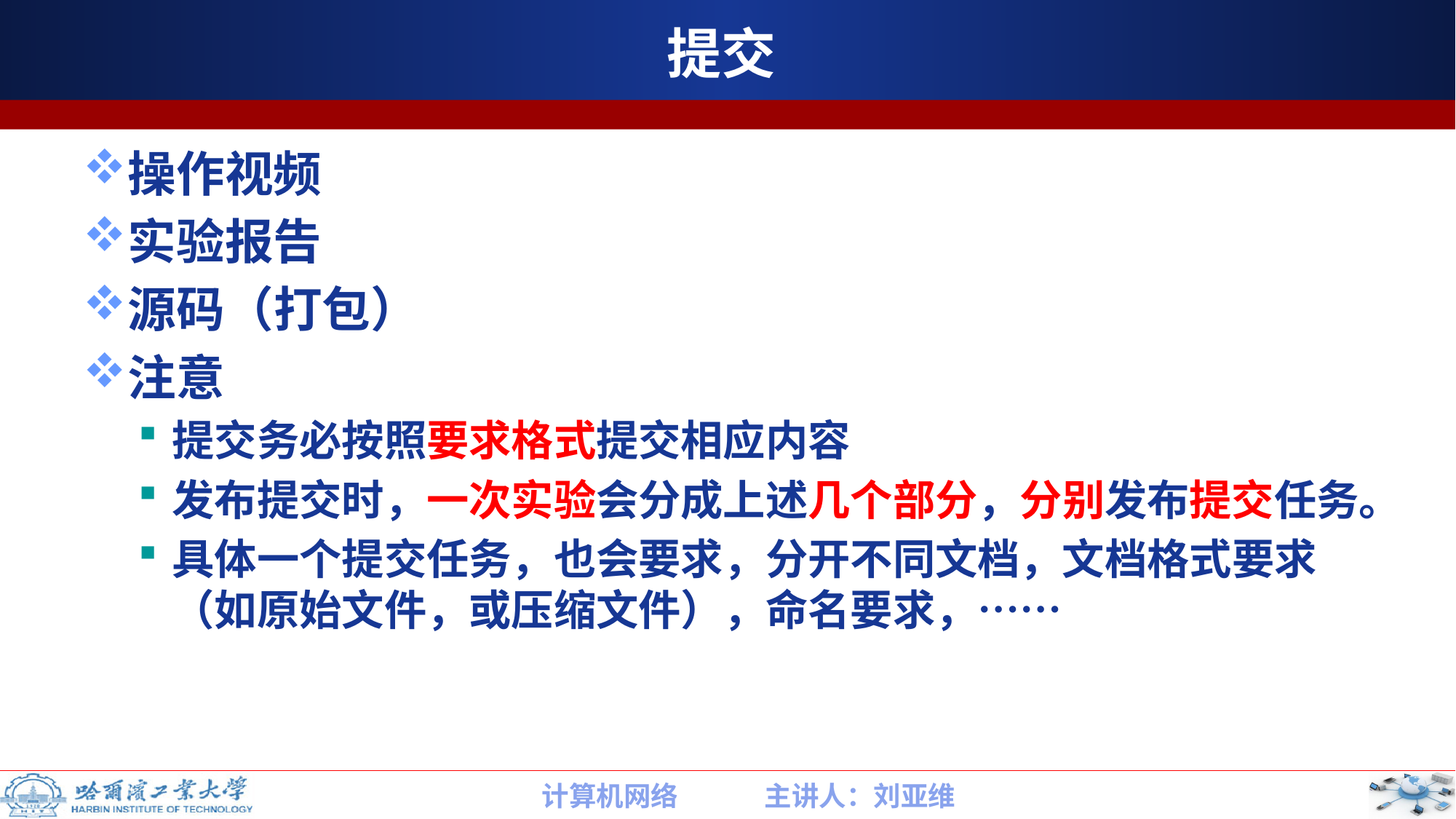

# 提交
操作视频
实验报告
源码（打包）
注意
提交务必按照要求格式提交相应内容
发布提交时，一次实验会分成上述几个部分，分别发布提交任务。
具体一个提交任务，也会要求，分开不同文档，文档格式要求（如原始文件，或压缩文件），命名要求，……